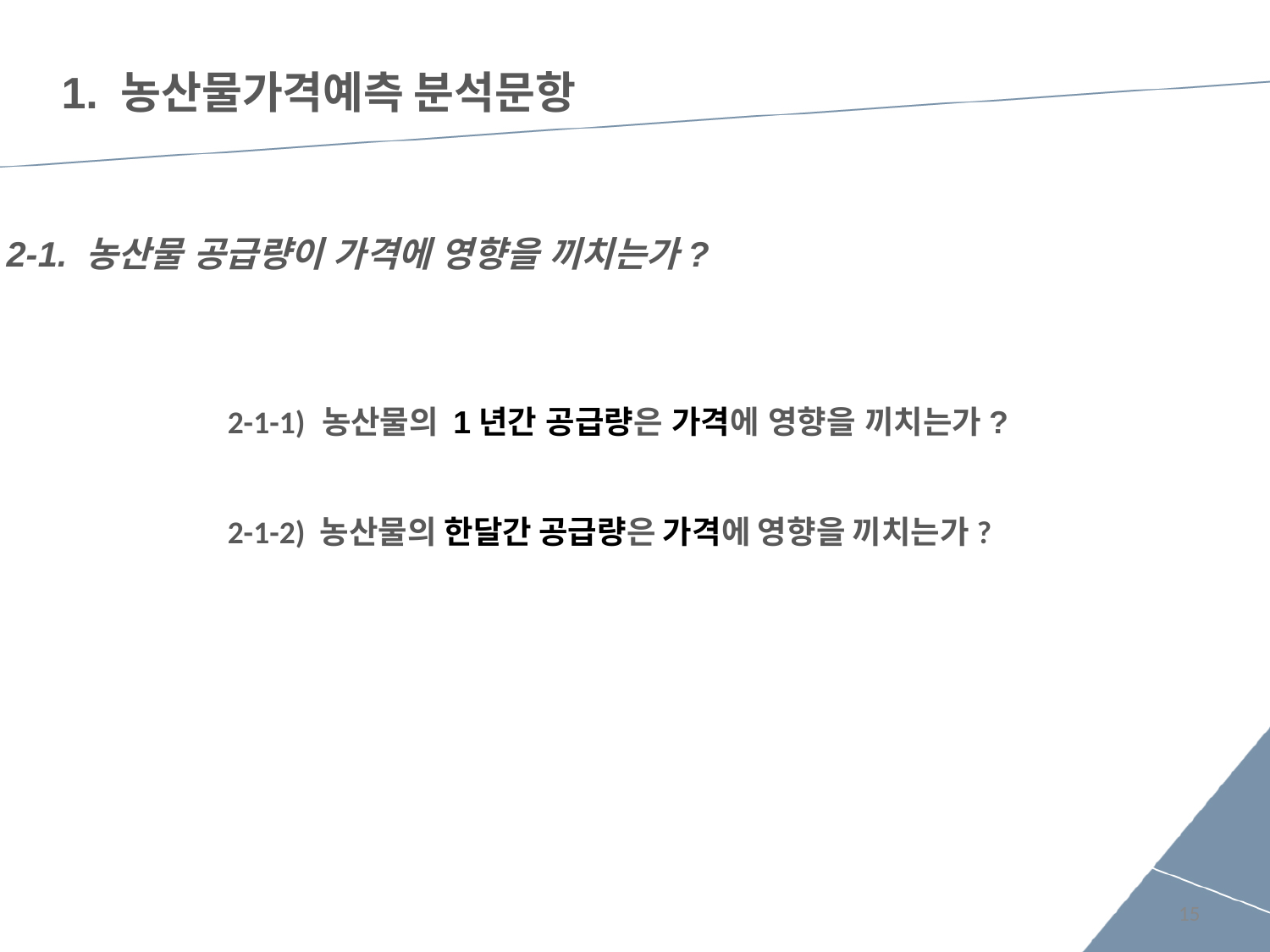

1. 농산물가격예측 분석문항
2-1. 농산물 공급량이 가격에 영향을 끼치는가?
2-1-1) 농산물의 1년간 공급량은 가격에 영향을 끼치는가?
2-1-2) 농산물의 한달간 공급량은 가격에 영향을 끼치는가?
15